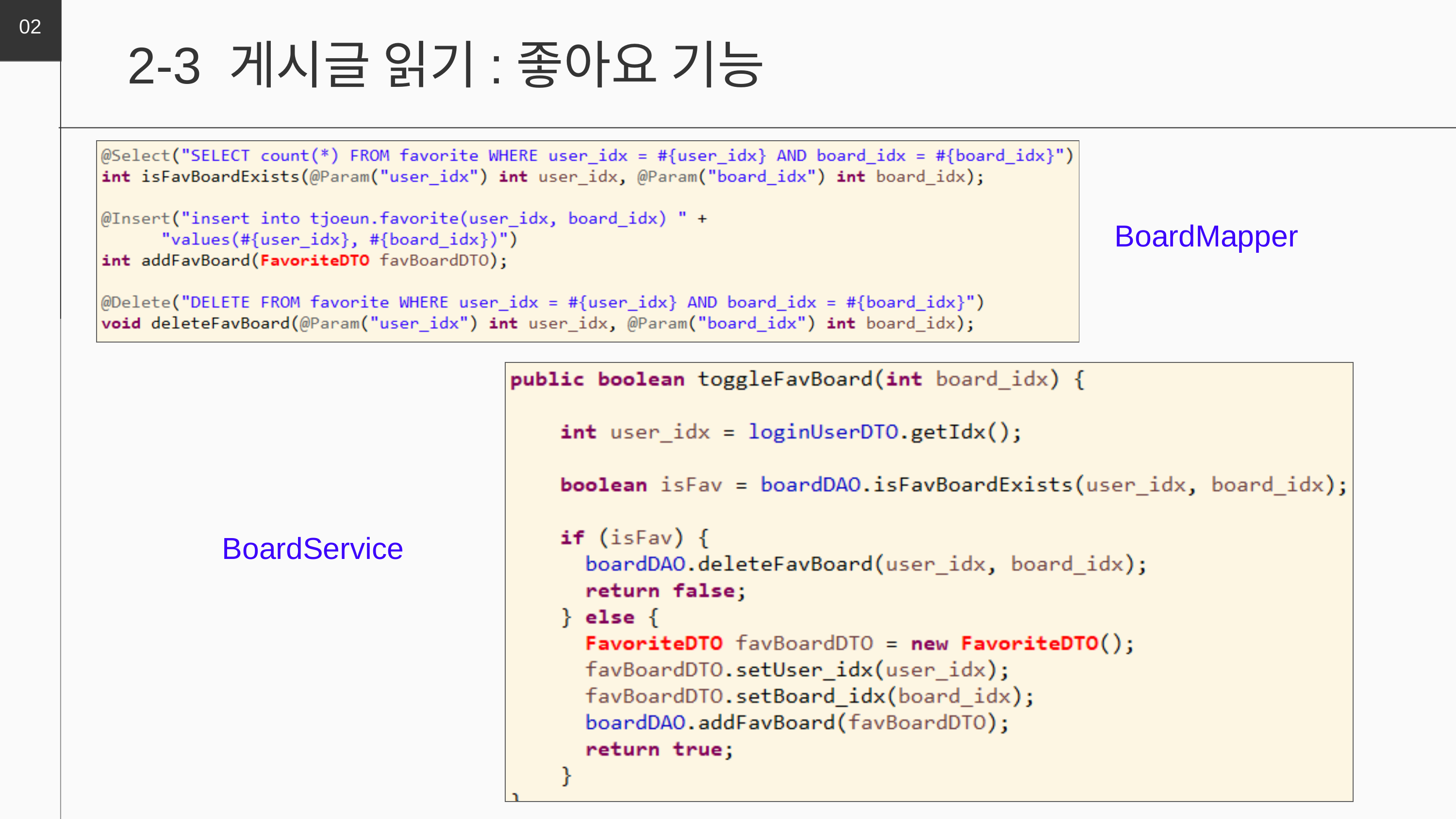

02

2-3 게시글 읽기:좋아요 기능

BoardMapper

BoardService